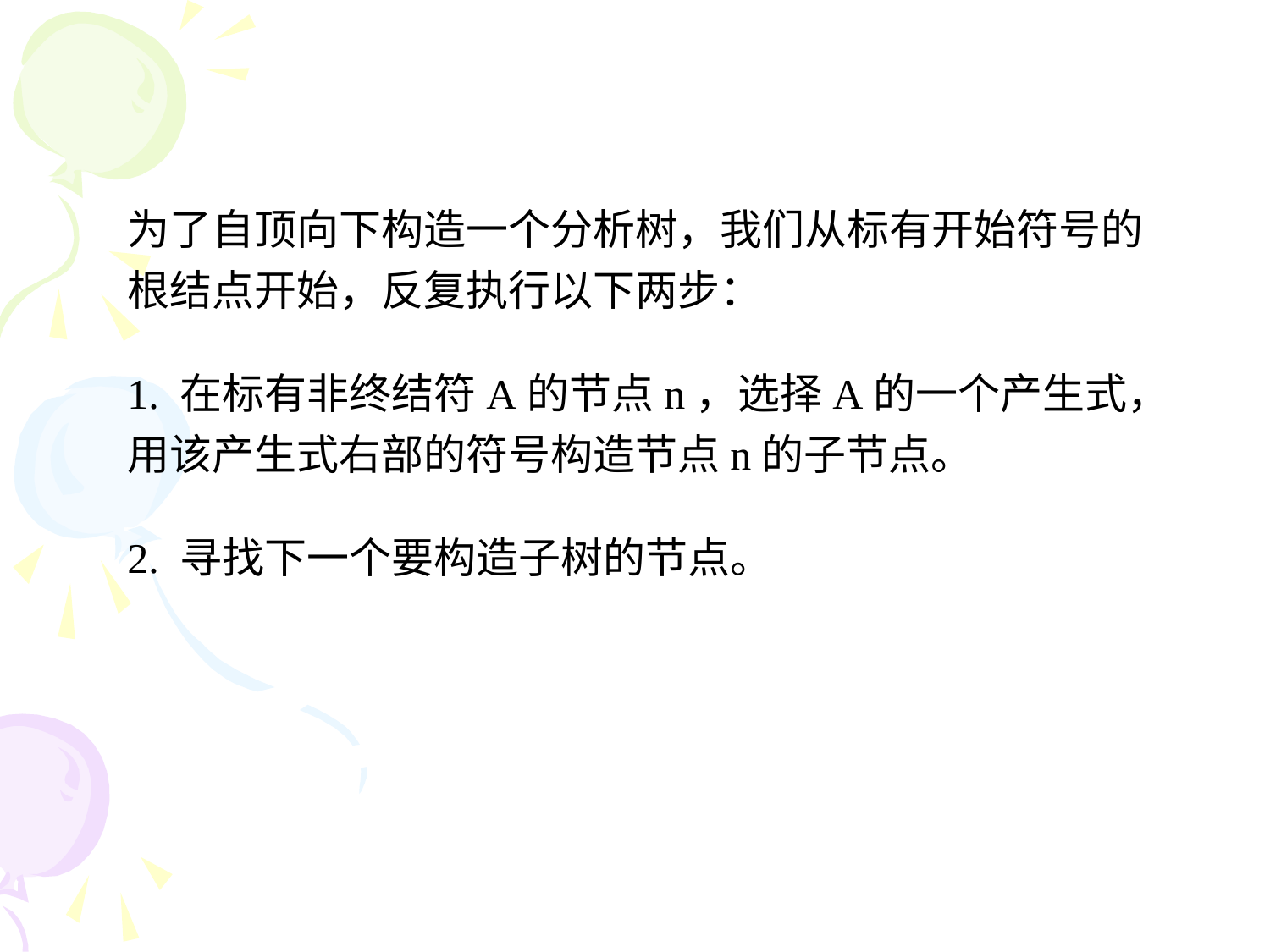

为了自顶向下构造一个分析树，我们从标有开始符号的根结点开始，反复执行以下两步：
1. 在标有非终结符A的节点n，选择A的一个产生式，用该产生式右部的符号构造节点n的子节点。
2. 寻找下一个要构造子树的节点。
54